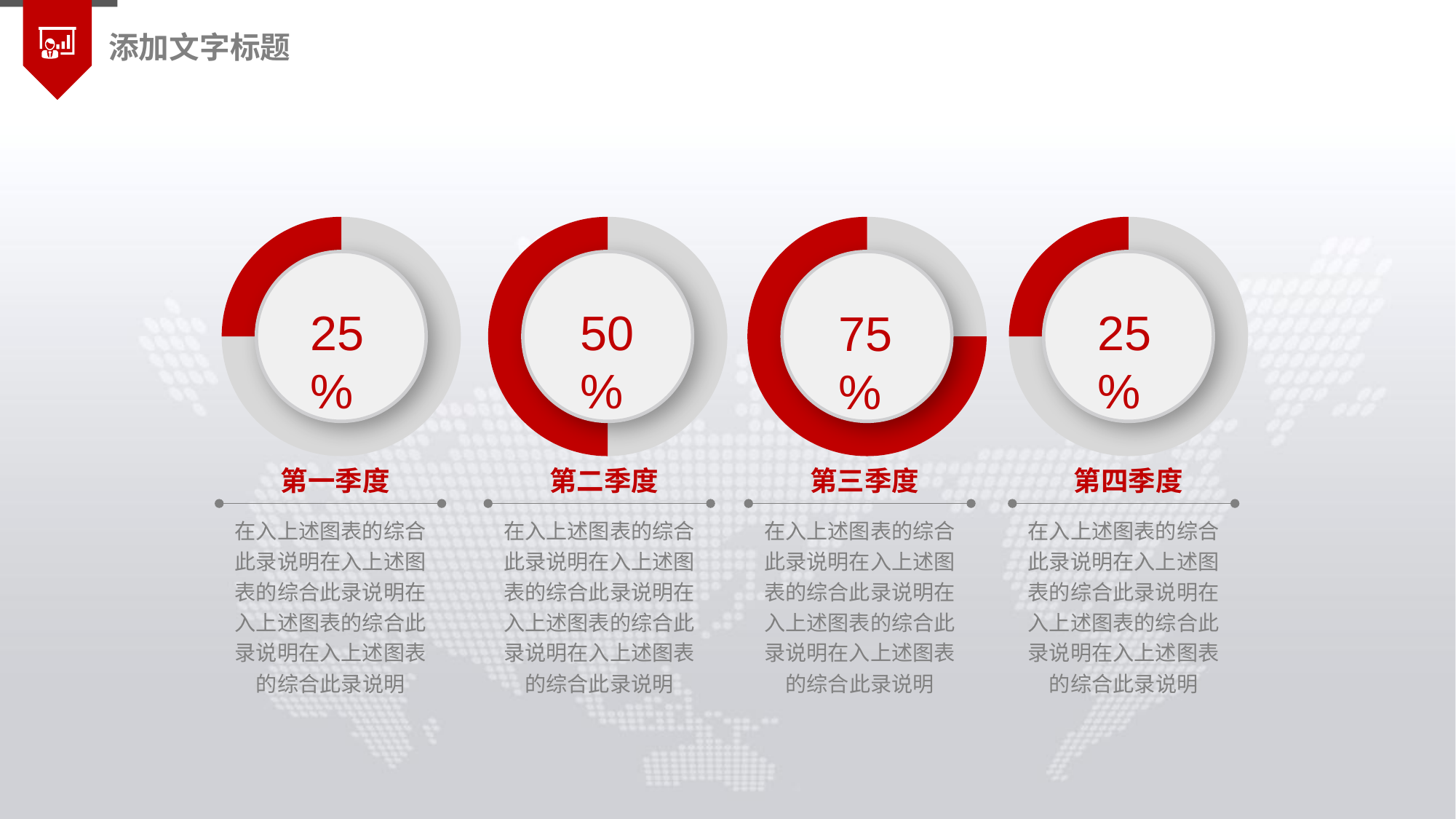

添加文字标题

### Chart

| Category | 销售额 |
|---|---|
| 第一季度 | 75.0 |
| 第二季度 | 25.0 |
25%

### Chart

| Category | 销售额 |
|---|---|
| 第一季度 | 50.0 |
| 第二季度 | 50.0 |
50%

### Chart

| Category | 销售额 |
|---|---|
| 第一季度 | 25.0 |
| 第二季度 | 75.0 |
75%

### Chart

| Category | 销售额 |
|---|---|
| 第一季度 | 75.0 |
| 第二季度 | 25.0 |
25%
第一季度
第二季度
第三季度
第四季度
在入上述图表的综合此录说明在入上述图表的综合此录说明在入上述图表的综合此录说明在入上述图表的综合此录说明
在入上述图表的综合此录说明在入上述图表的综合此录说明在入上述图表的综合此录说明在入上述图表的综合此录说明
在入上述图表的综合此录说明在入上述图表的综合此录说明在入上述图表的综合此录说明在入上述图表的综合此录说明
在入上述图表的综合此录说明在入上述图表的综合此录说明在入上述图表的综合此录说明在入上述图表的综合此录说明